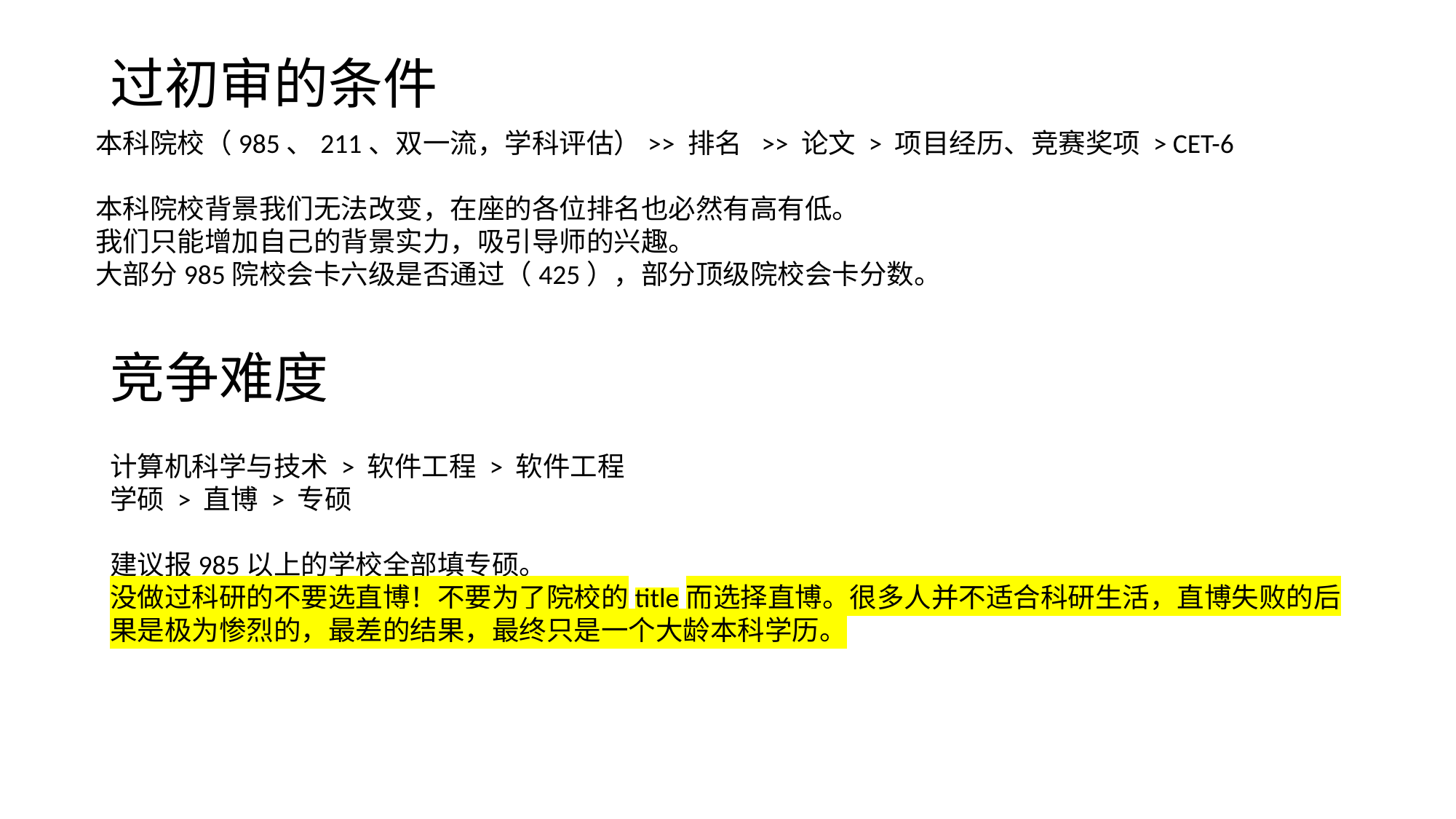

过初审的条件
本科院校（985、211、双一流，学科评估）>> 排名  >> 论文 > 项目经历、竞赛奖项 > CET-6

本科院校背景我们无法改变，在座的各位排名也必然有高有低。
我们只能增加自己的背景实力，吸引导师的兴趣。
大部分985院校会卡六级是否通过（425），部分顶级院校会卡分数。
竞争难度
计算机科学与技术 > 软件工程 > 软件工程
学硕 > 直博 > 专硕

建议报985以上的学校全部填专硕。
没做过科研的不要选直博！不要为了院校的title而选择直博。很多人并不适合科研生活，直博失败的后果是极为惨烈的，最差的结果，最终只是一个大龄本科学历。